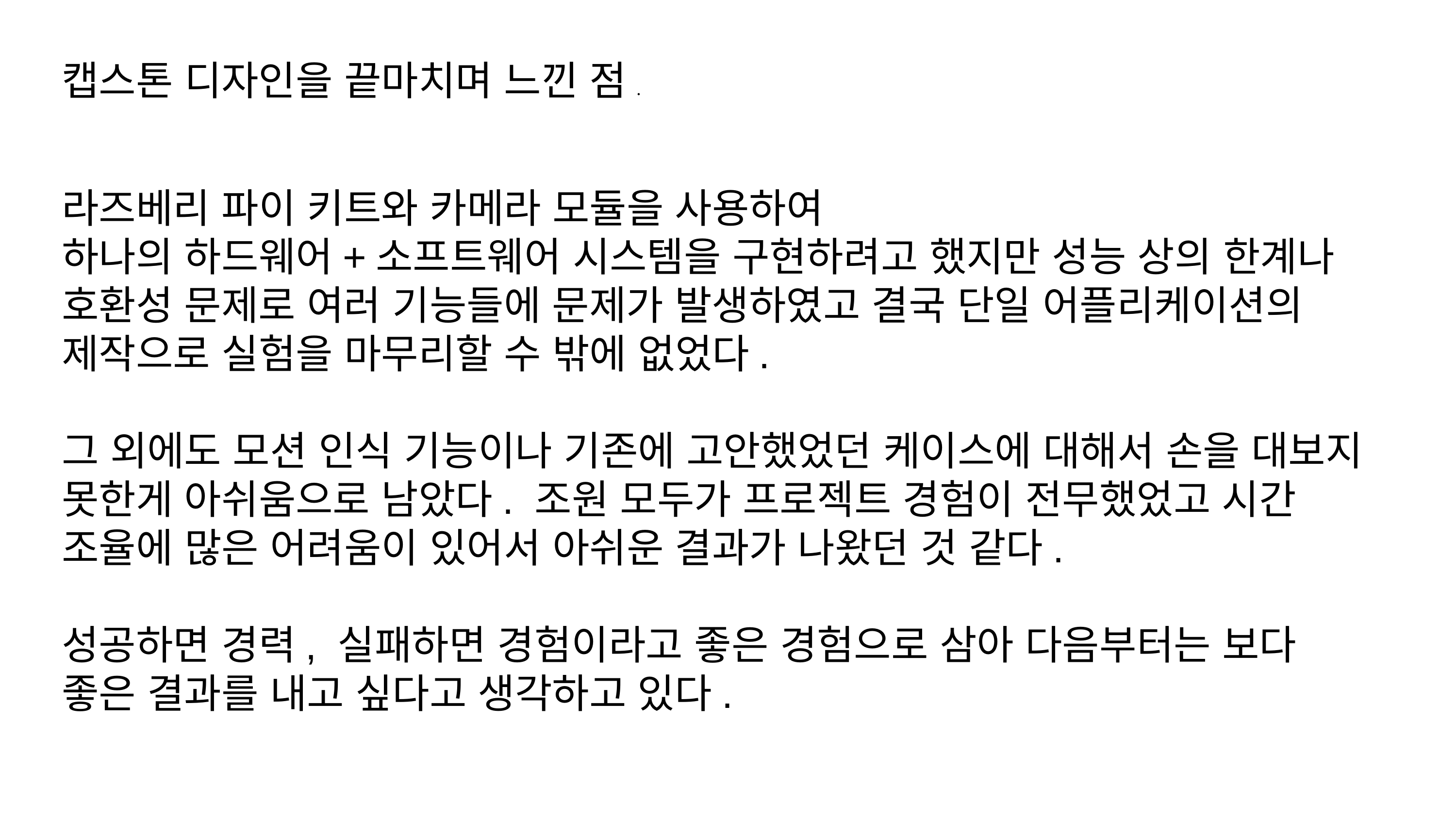

캡스톤 디자인을 끝마치며 느낀 점.
라즈베리 파이 키트와 카메라 모듈을 사용하여
하나의 하드웨어+소프트웨어 시스템을 구현하려고 했지만 성능 상의 한계나 호환성 문제로 여러 기능들에 문제가 발생하였고 결국 단일 어플리케이션의 제작으로 실험을 마무리할 수 밖에 없었다.

그 외에도 모션 인식 기능이나 기존에 고안했었던 케이스에 대해서 손을 대보지 못한게 아쉬움으로 남았다. 조원 모두가 프로젝트 경험이 전무했었고 시간 조율에 많은 어려움이 있어서 아쉬운 결과가 나왔던 것 같다.

성공하면 경력, 실패하면 경험이라고 좋은 경험으로 삼아 다음부터는 보다 좋은 결과를 내고 싶다고 생각하고 있다.